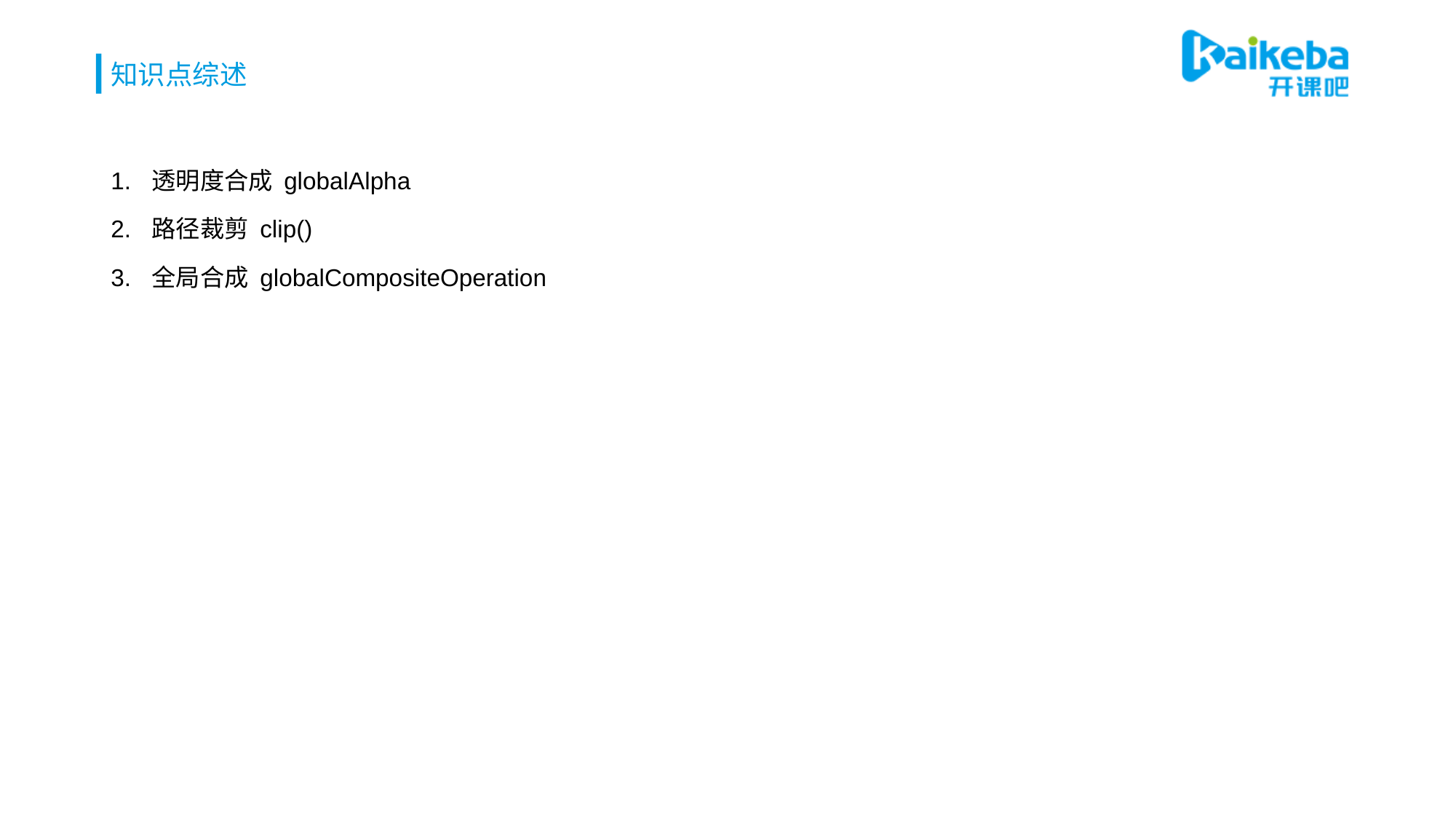

# 知识点综述
透明度合成 globalAlpha
路径裁剪 clip()
全局合成 globalCompositeOperation